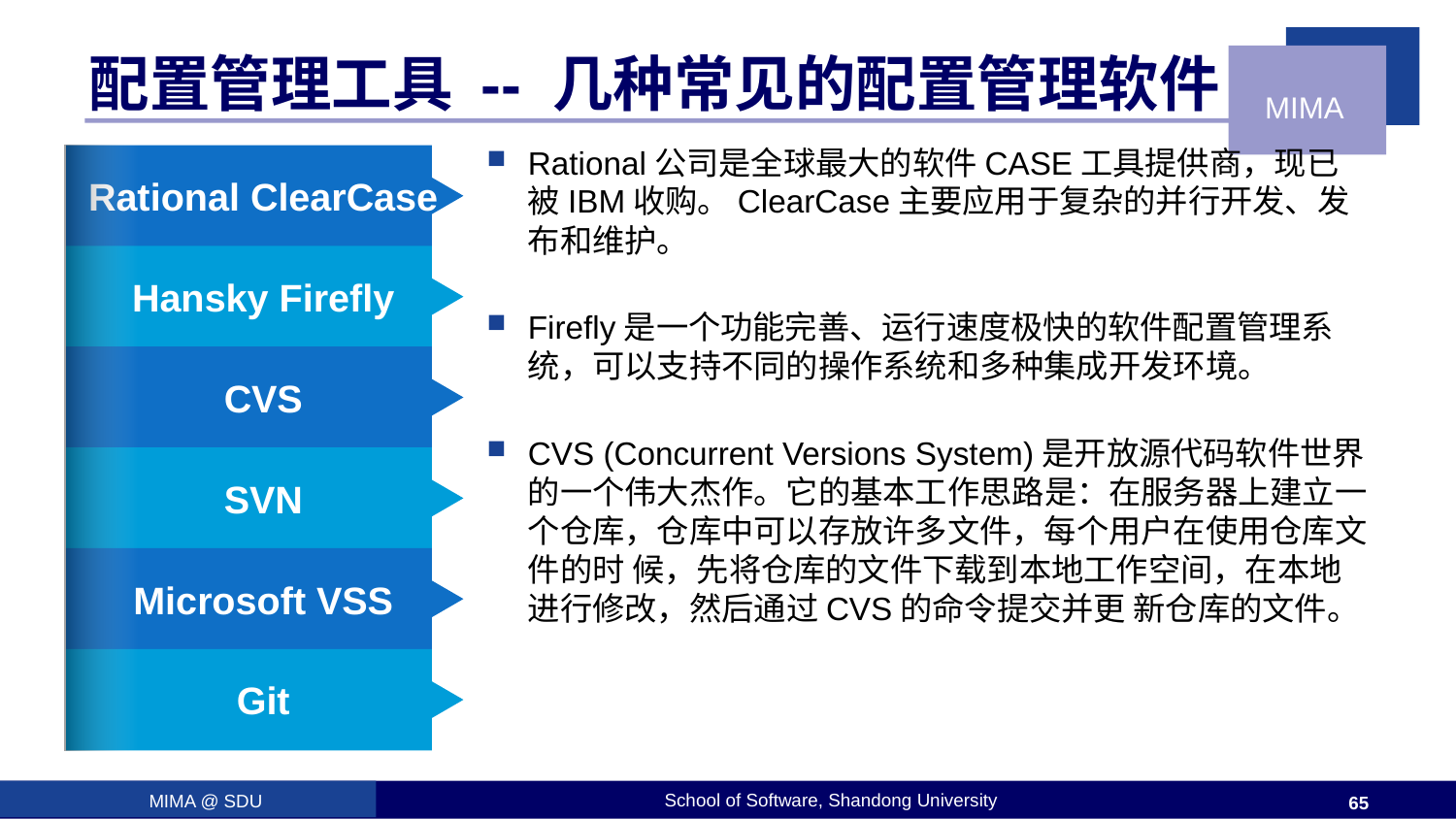

# 配置管理工具 -- 几种常见的配置管理软件
Rational公司是全球最大的软件CASE工具提供商，现已被IBM收购。ClearCase主要应用于复杂的并行开发、发布和维护。

Firefly是一个功能完善、运行速度极快的软件配置管理系统，可以支持不同的操作系统和多种集成开发环境。

CVS (Concurrent Versions System)是开放源代码软件世界的一个伟大杰作。它的基本工作思路是：在服务器上建立一个仓库，仓库中可以存放许多文件，每个用户在使用仓库文件的时 候，先将仓库的文件下载到本地工作空间，在本地进行修改，然后通过CVS的命令提交并更 新仓库的文件。

Rational ClearCase
Hansky Firefly
CVS
SVN
Microsoft VSS
Git